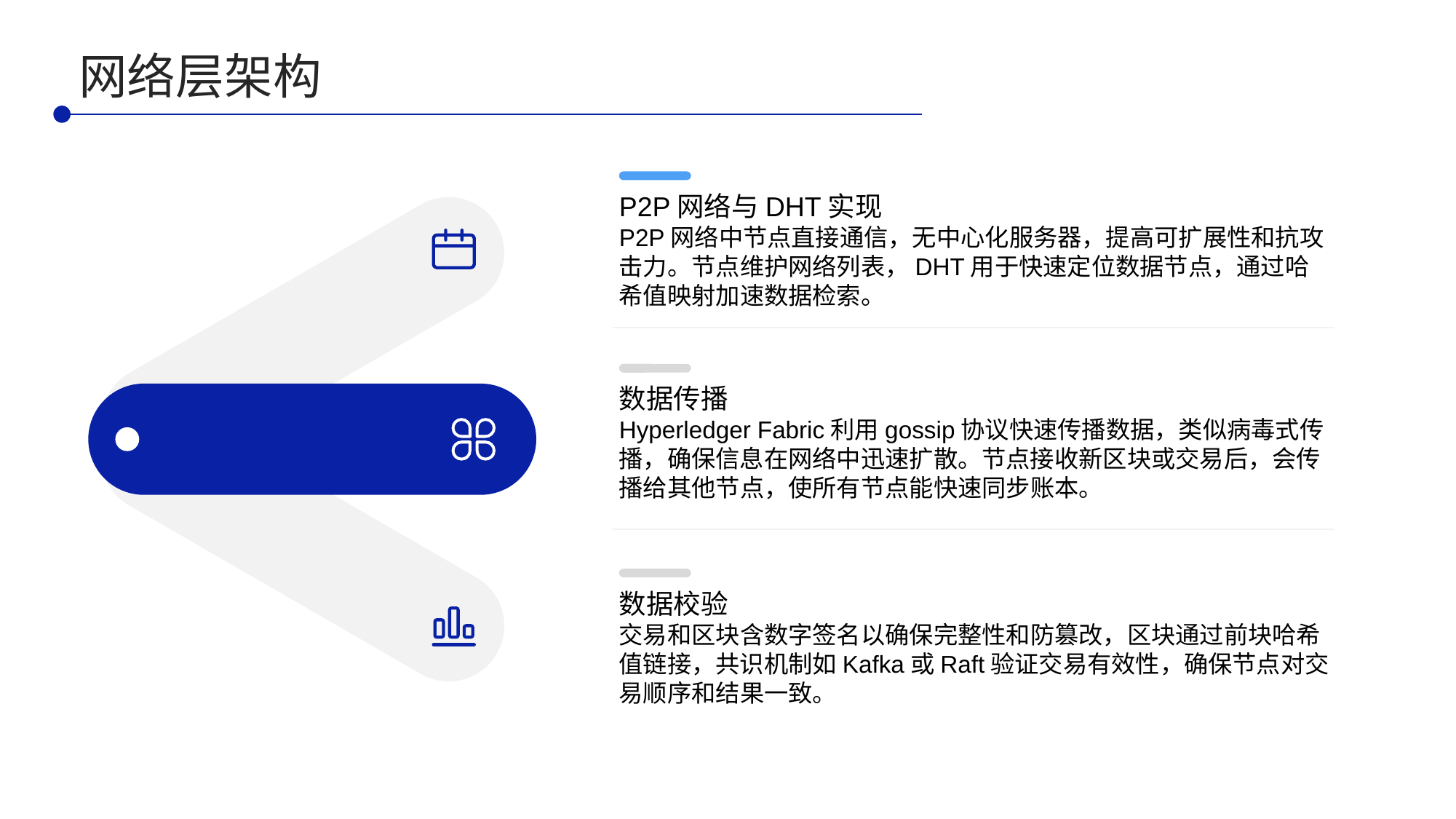

网络层架构

P2P网络与DHT实现
P2P网络中节点直接通信，无中心化服务器，提高可扩展性和抗攻击力。节点维护网络列表，DHT用于快速定位数据节点，通过哈希值映射加速数据检索。

数据传播
Hyperledger Fabric利用gossip协议快速传播数据，类似病毒式传播，确保信息在网络中迅速扩散。节点接收新区块或交易后，会传播给其他节点，使所有节点能快速同步账本。

数据校验
交易和区块含数字签名以确保完整性和防篡改，区块通过前块哈希值链接，共识机制如Kafka或Raft验证交易有效性，确保节点对交易顺序和结果一致。